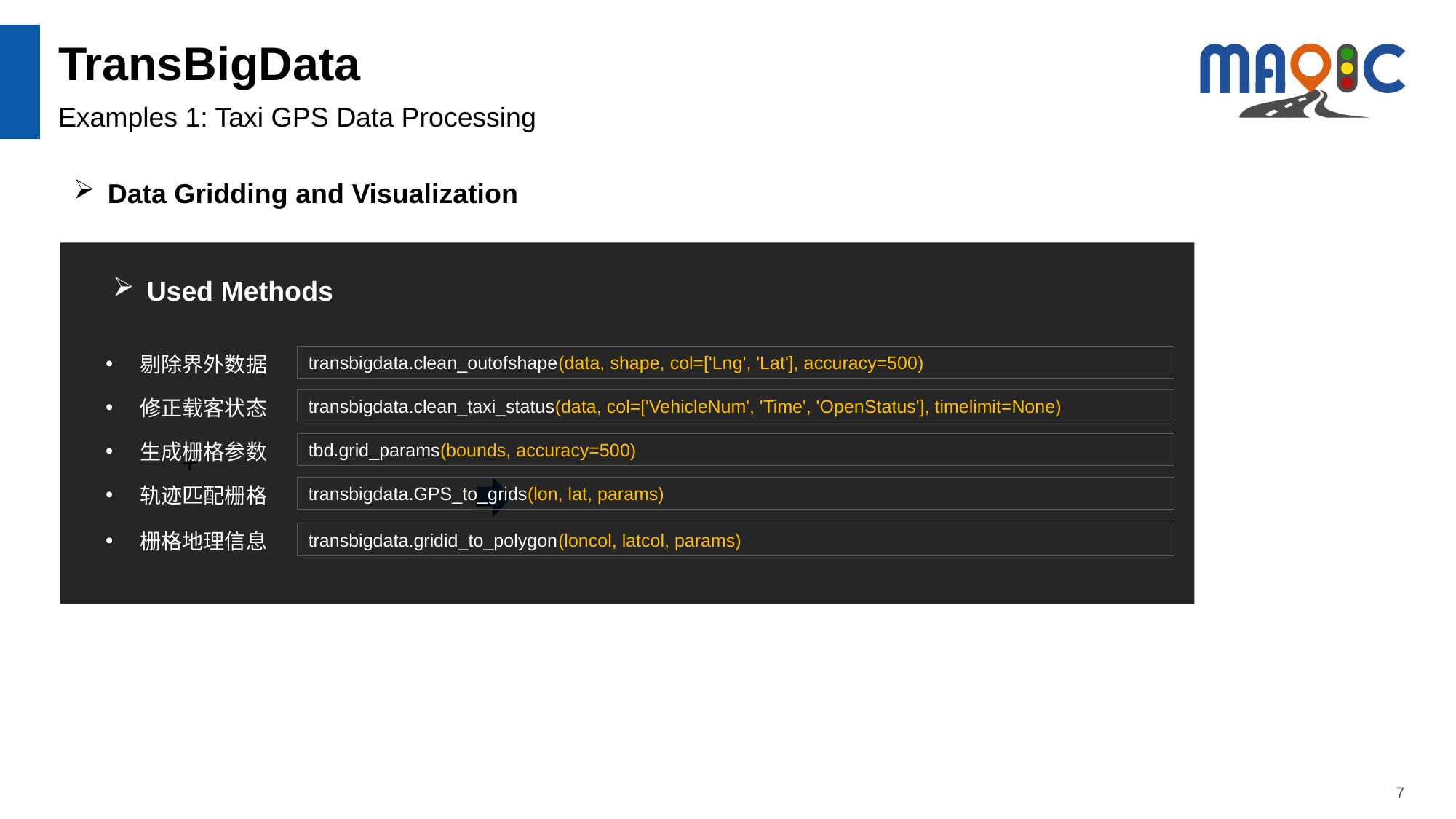

# TransBigData
Examples 1: Taxi GPS Data Processing
Data Gridding and Visualization

Used Methods
剔除界外数据
transbigdata.clean_outofshape(data, shape, col=['Lng', 'Lat'], accuracy=500)
修正载客状态
transbigdata.clean_taxi_status(data, col=['VehicleNum', 'Time', 'OpenStatus'], timelimit=None)
生成栅格参数
tbd.grid_params(bounds, accuracy=500)
+
轨迹匹配栅格
transbigdata.GPS_to_grids(lon, lat, params)

栅格地理信息
transbigdata.gridid_to_polygon(loncol, latcol, params)
7